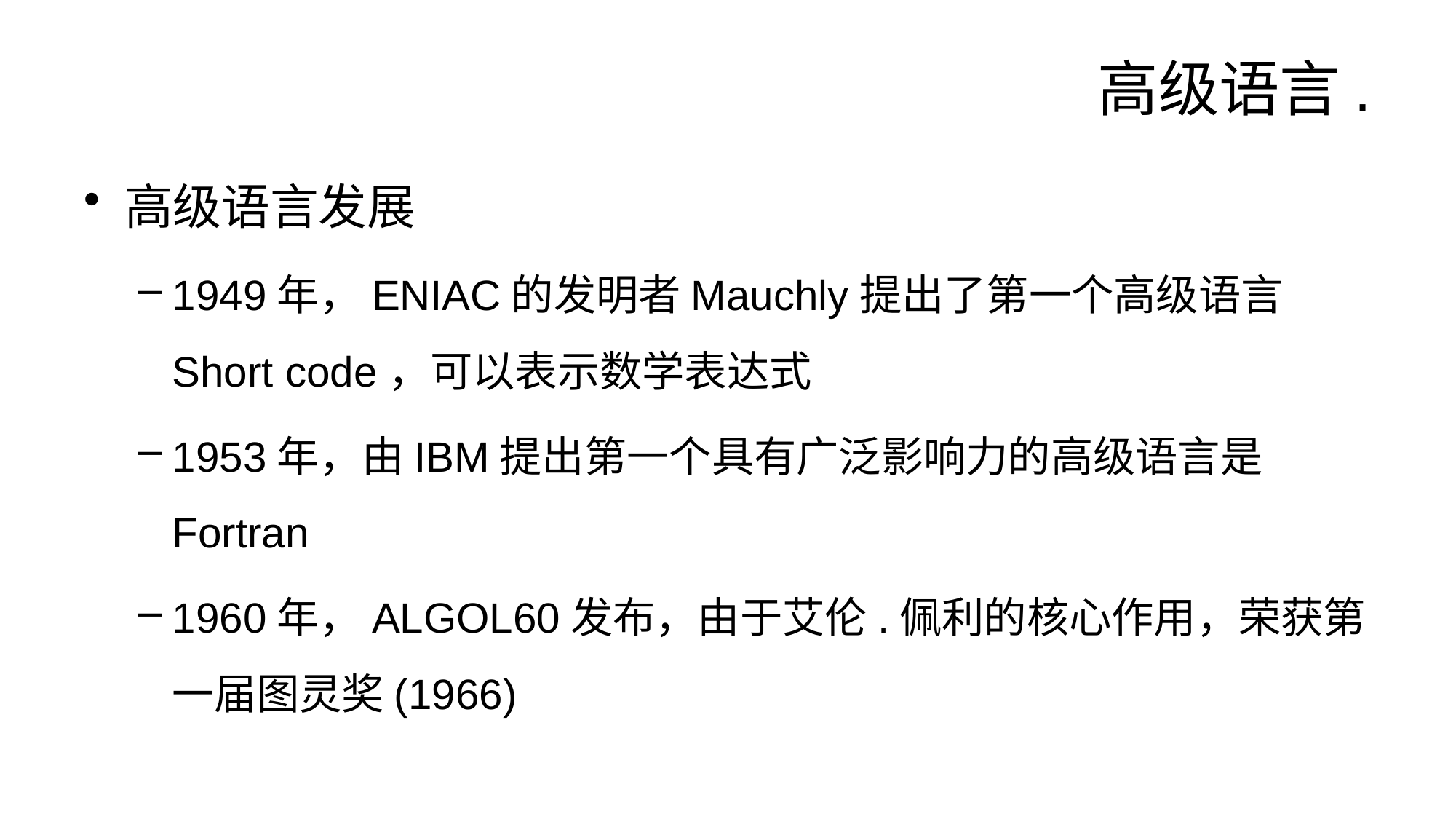

# 高级语言.
高级语言发展
1949年，ENIAC的发明者Mauchly提出了第一个高级语言Short code，可以表示数学表达式
1953年，由IBM提出第一个具有广泛影响力的高级语言是Fortran
1960年，ALGOL60发布，由于艾伦.佩利的核心作用，荣获第一届图灵奖(1966)